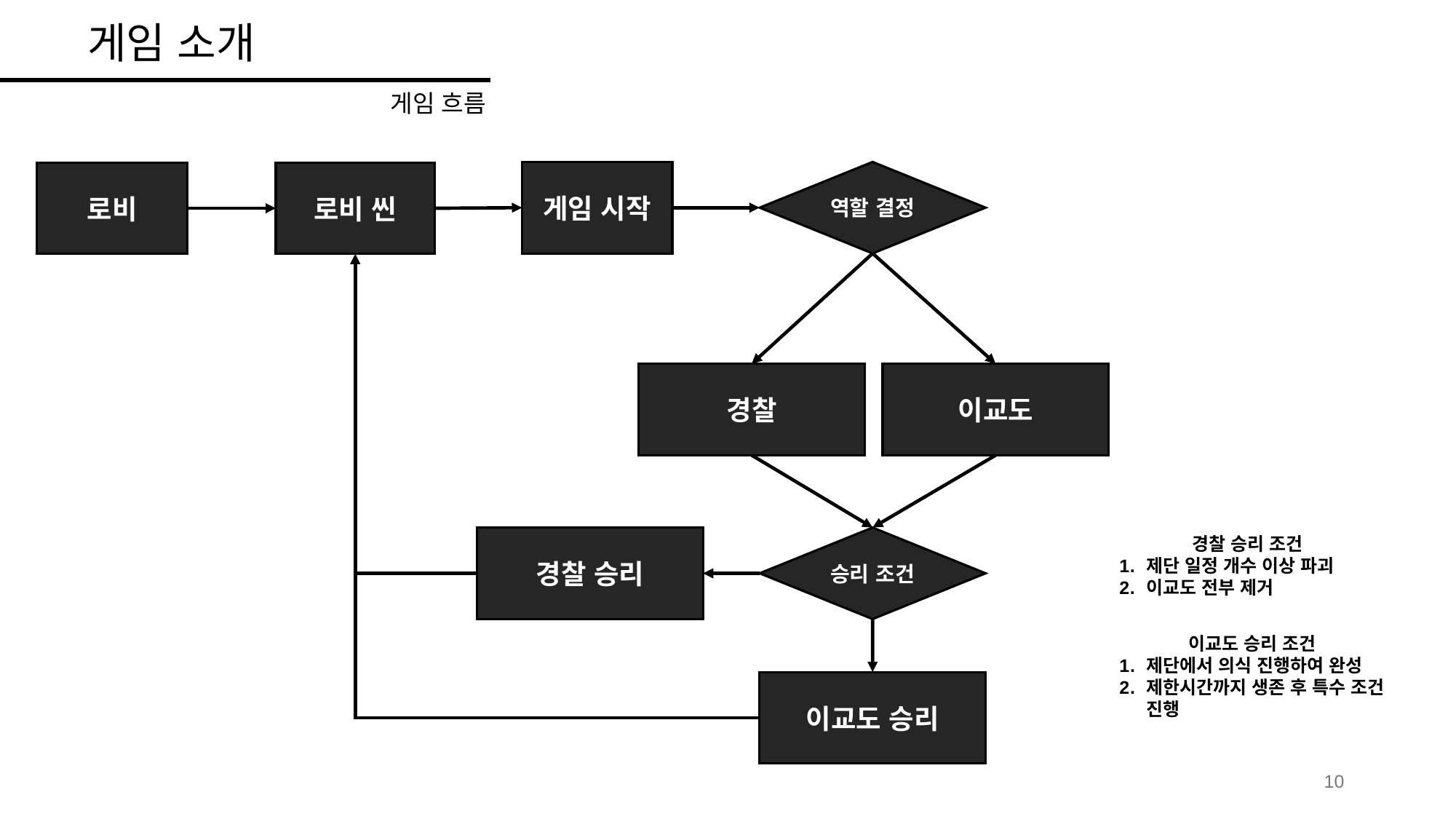

게임 소개
게임 흐름
게임 시작
역할 결정
로비
로비 씬
경찰
이교도
경찰 승리 조건
제단 일정 개수 이상 파괴
이교도 전부 제거
경찰 승리
승리 조건
이교도 승리 조건
제단에서 의식 진행하여 완성
제한시간까지 생존 후 특수 조건 진행
이교도 승리
10